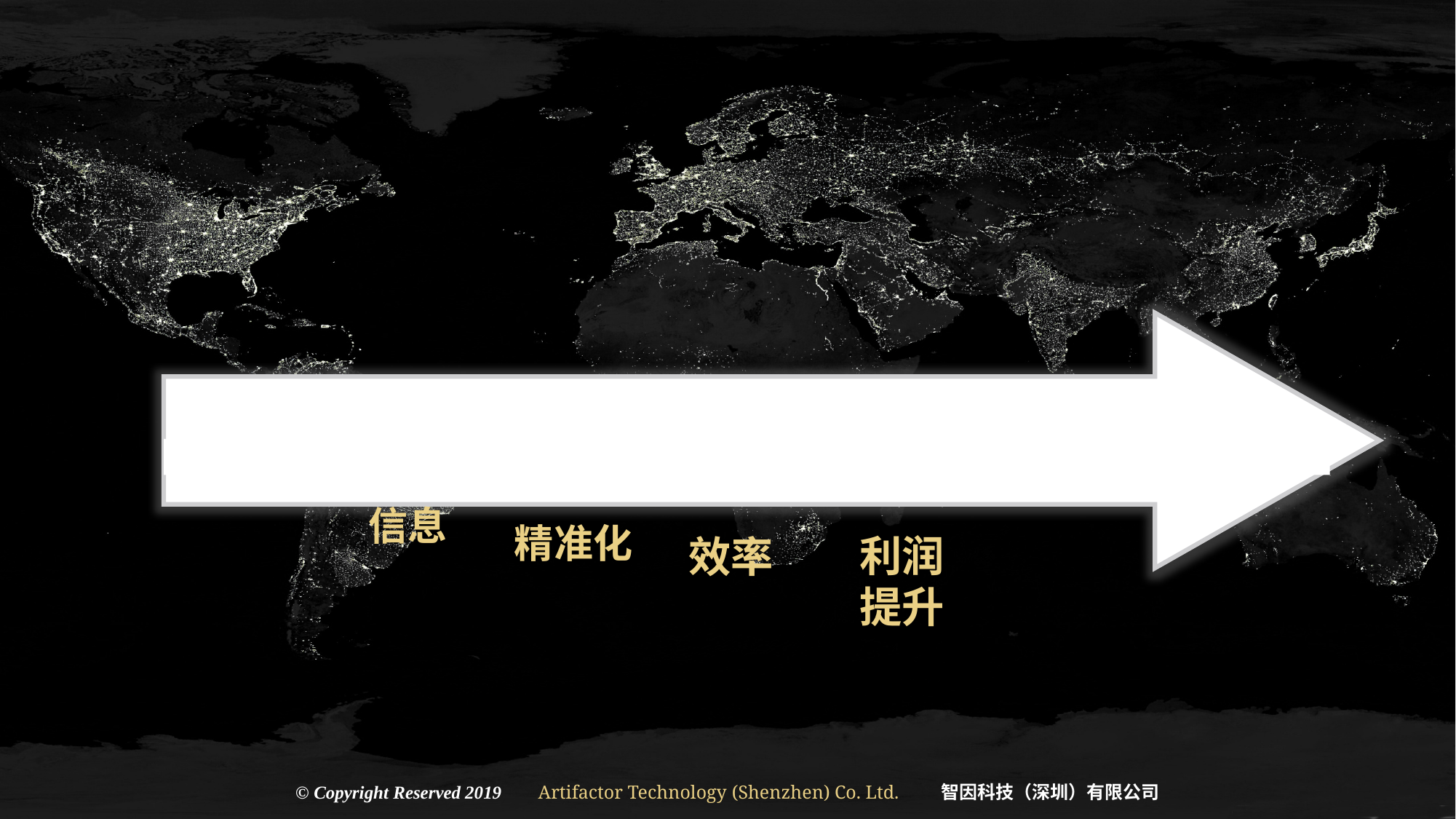

强竞
争力

创新
智能化

数据

信息
精准化
利润
提升
效率
© Copyright Reserved 2019        Artifactor Technology (Shenzhen) Co. Ltd.        智因科技（深圳）有限公司